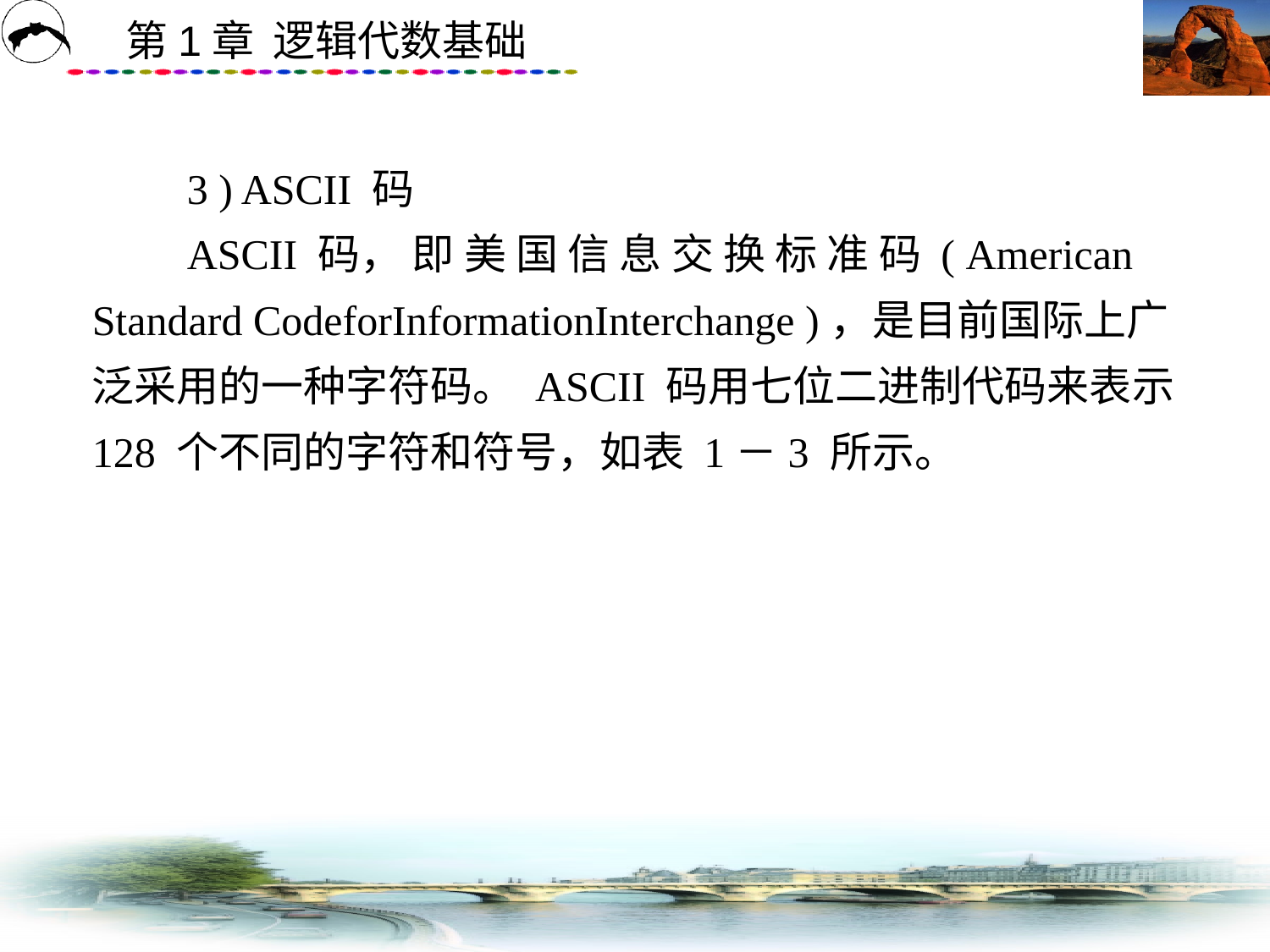

# 3 ) ASCII 码 　　ASCII 码， 即 美 国 信 息 交 换 标 准 码 ( American Standard CodeforInformationInterchange )，是目前国际上广泛采用的一种字符码。 ASCII 码用七位二进制代码来表示 128 个不同的字符和符号，如表 1－3 所示。